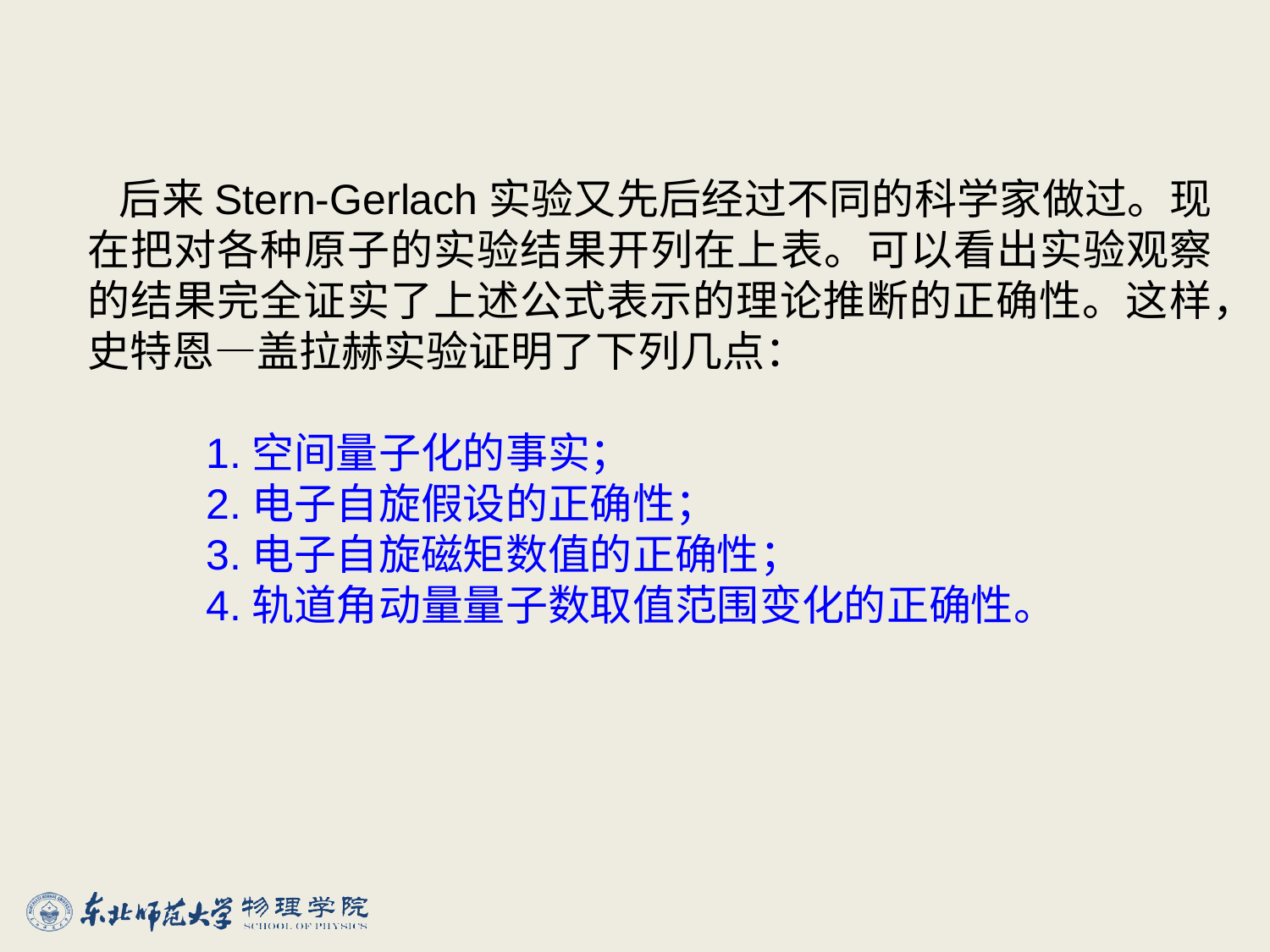

后来Stern-Gerlach实验又先后经过不同的科学家做过。现在把对各种原子的实验结果开列在上表。可以看出实验观察的结果完全证实了上述公式表示的理论推断的正确性。这样，史特恩—盖拉赫实验证明了下列几点：

          1.空间量子化的事实；
          2.电子自旋假设的正确性；
          3.电子自旋磁矩数值的正确性；
          4.轨道角动量量子数取值范围变化的正确性。